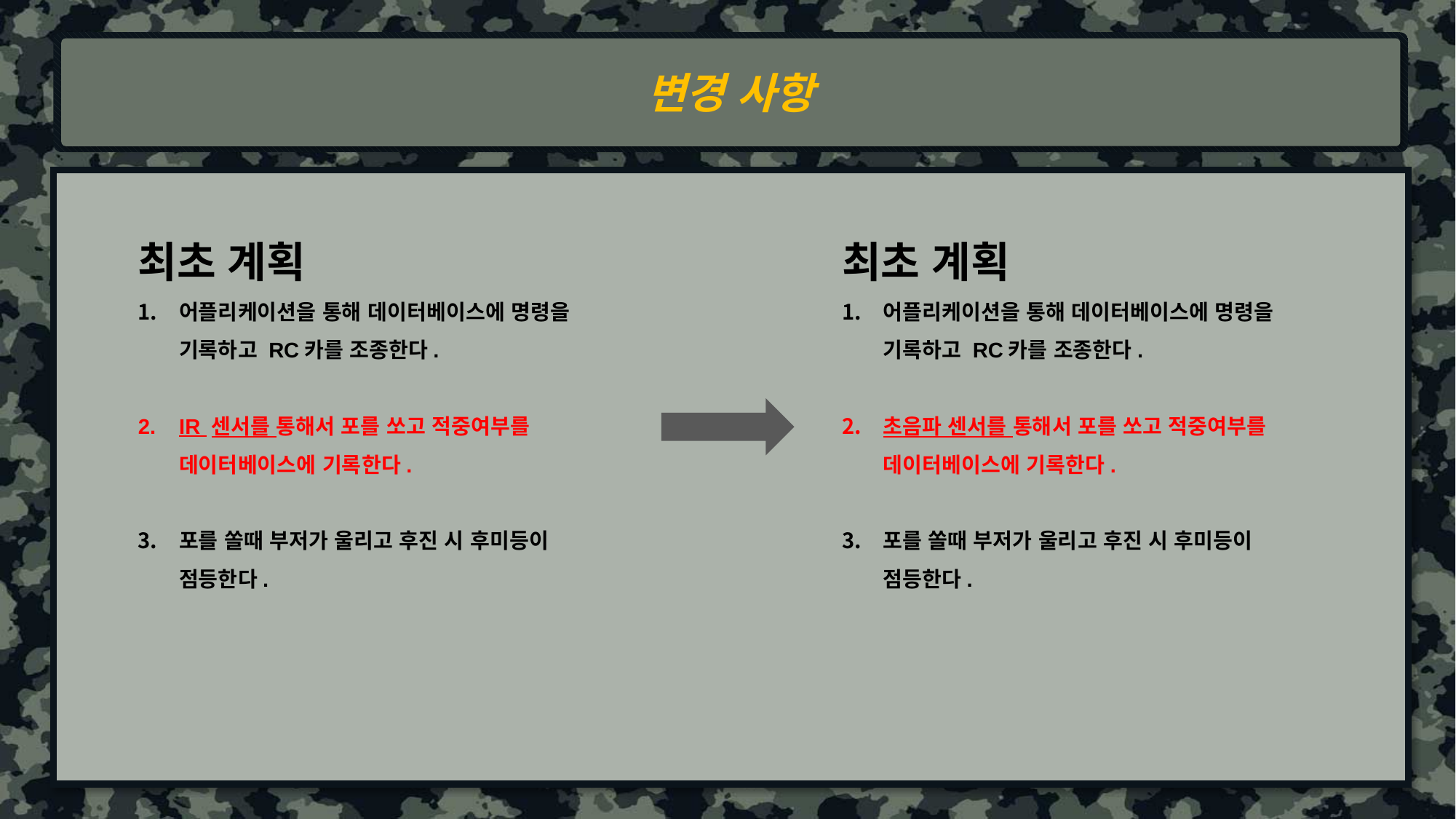

변경 사항

최초 계획
어플리케이션을 통해 데이터베이스에 명령을 기록하고 RC카를 조종한다.

IR 센서를 통해서 포를 쏘고 적중여부를 데이터베이스에 기록한다.

포를 쏠때 부저가 울리고 후진 시 후미등이 점등한다.
최초 계획
어플리케이션을 통해 데이터베이스에 명령을 기록하고 RC카를 조종한다.

초음파 센서를 통해서 포를 쏘고 적중여부를 데이터베이스에 기록한다.

포를 쏠때 부저가 울리고 후진 시 후미등이 점등한다.